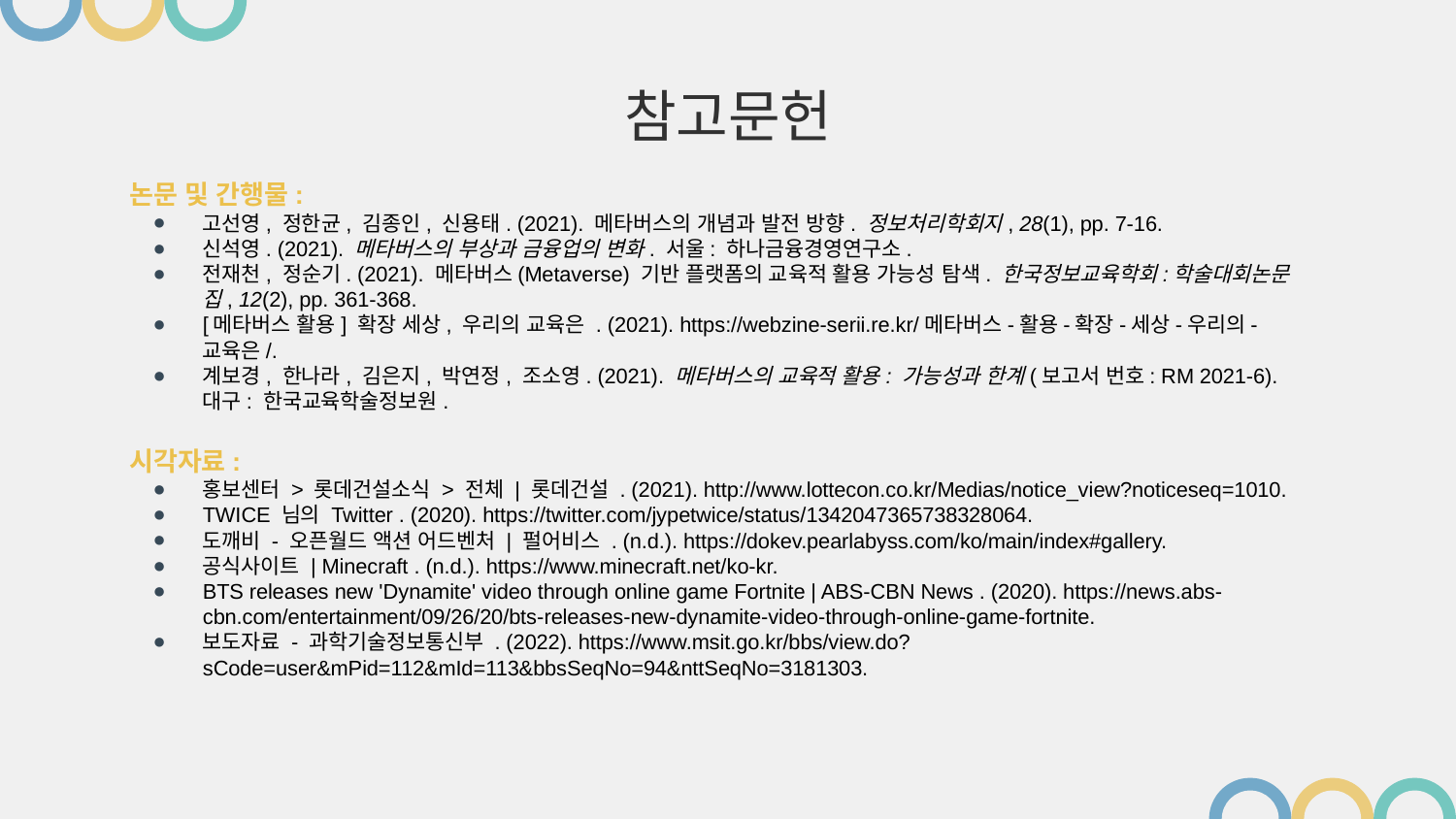

# 참고문헌
논문 및 간행물:
고선영, 정한균, 김종인, 신용태. (2021). 메타버스의 개념과 발전 방향. 정보처리학회지, 28(1), pp. 7-16.
신석영. (2021). 메타버스의 부상과 금융업의 변화. 서울: 하나금융경영연구소.
전재천, 정순기. (2021). 메타버스(Metaverse) 기반 플랫폼의 교육적 활용 가능성 탐색. 한국정보교육학회:학술대회논문집, 12(2), pp. 361-368.
[메타버스 활용] 확장 세상, 우리의 교육은 . (2021). https://webzine-serii.re.kr/메타버스-활용-확장-세상-우리의-교육은/.
계보경, 한나라, 김은지, 박연정, 조소영. (2021). 메타버스의 교육적 활용: 가능성과 한계(보고서 번호: RM 2021-6). 대구: 한국교육학술정보원.

시각자료:
홍보센터 > 롯데건설소식 > 전체 | 롯데건설 . (2021). http://www.lottecon.co.kr/Medias/notice_view?noticeseq=1010.
TWICE 님의 Twitter . (2020). https://twitter.com/jypetwice/status/1342047365738328064.
도깨비 - 오픈월드 액션 어드벤처 | 펄어비스 . (n.d.). https://dokev.pearlabyss.com/ko/main/index#gallery.
공식사이트 | Minecraft . (n.d.). https://www.minecraft.net/ko-kr.
BTS releases new 'Dynamite' video through online game Fortnite | ABS-CBN News . (2020). https://news.abs-cbn.com/entertainment/09/26/20/bts-releases-new-dynamite-video-through-online-game-fortnite.
보도자료 - 과학기술정보통신부 . (2022). https://www.msit.go.kr/bbs/view.do?sCode=user&mPid=112&mId=113&bbsSeqNo=94&nttSeqNo=3181303.